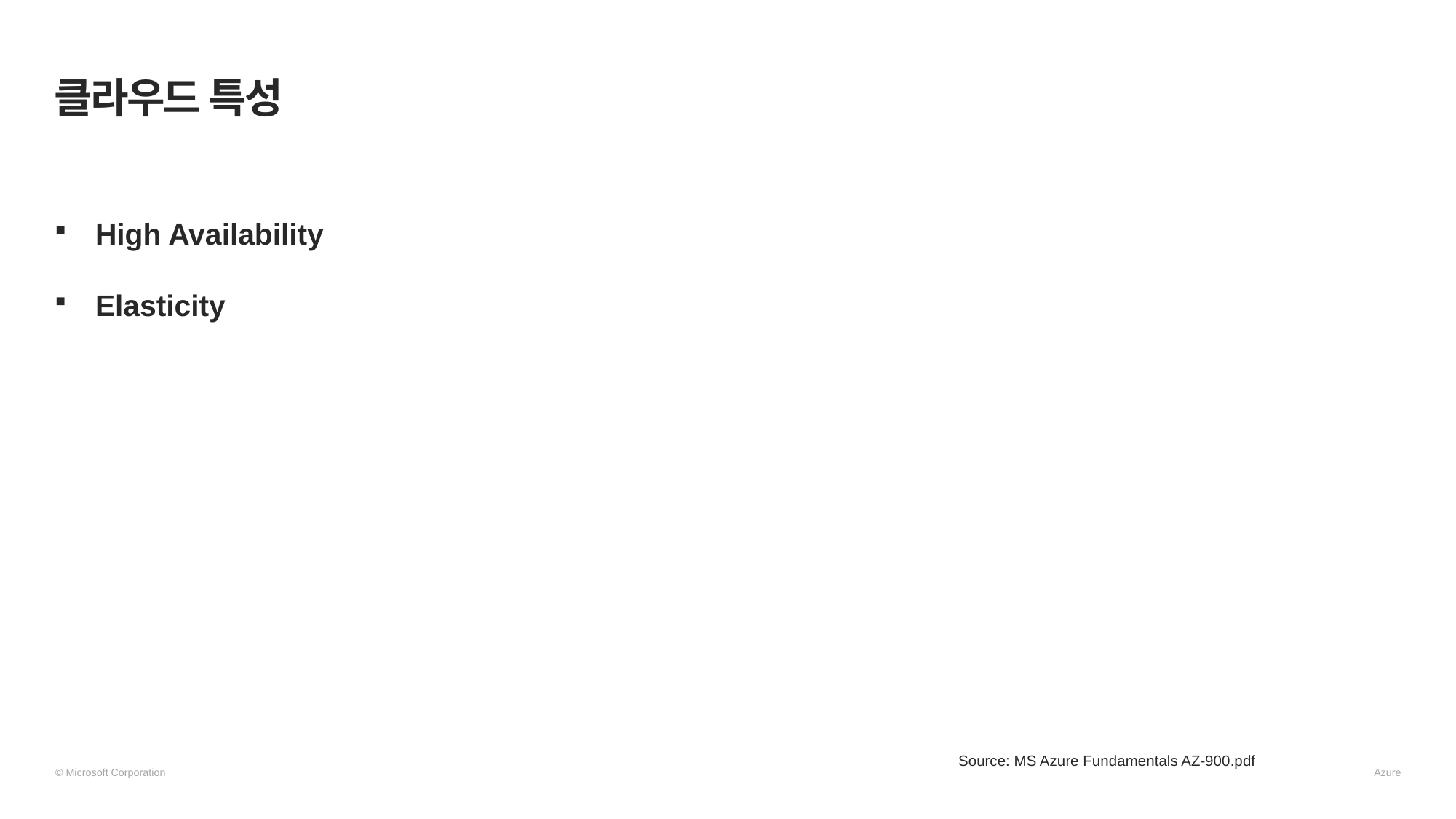

# 클라우드 특성
High Availability
Elasticity
Source: MS Azure Fundamentals AZ-900.pdf
© Microsoft Corporation                                                                                  								                                Azure